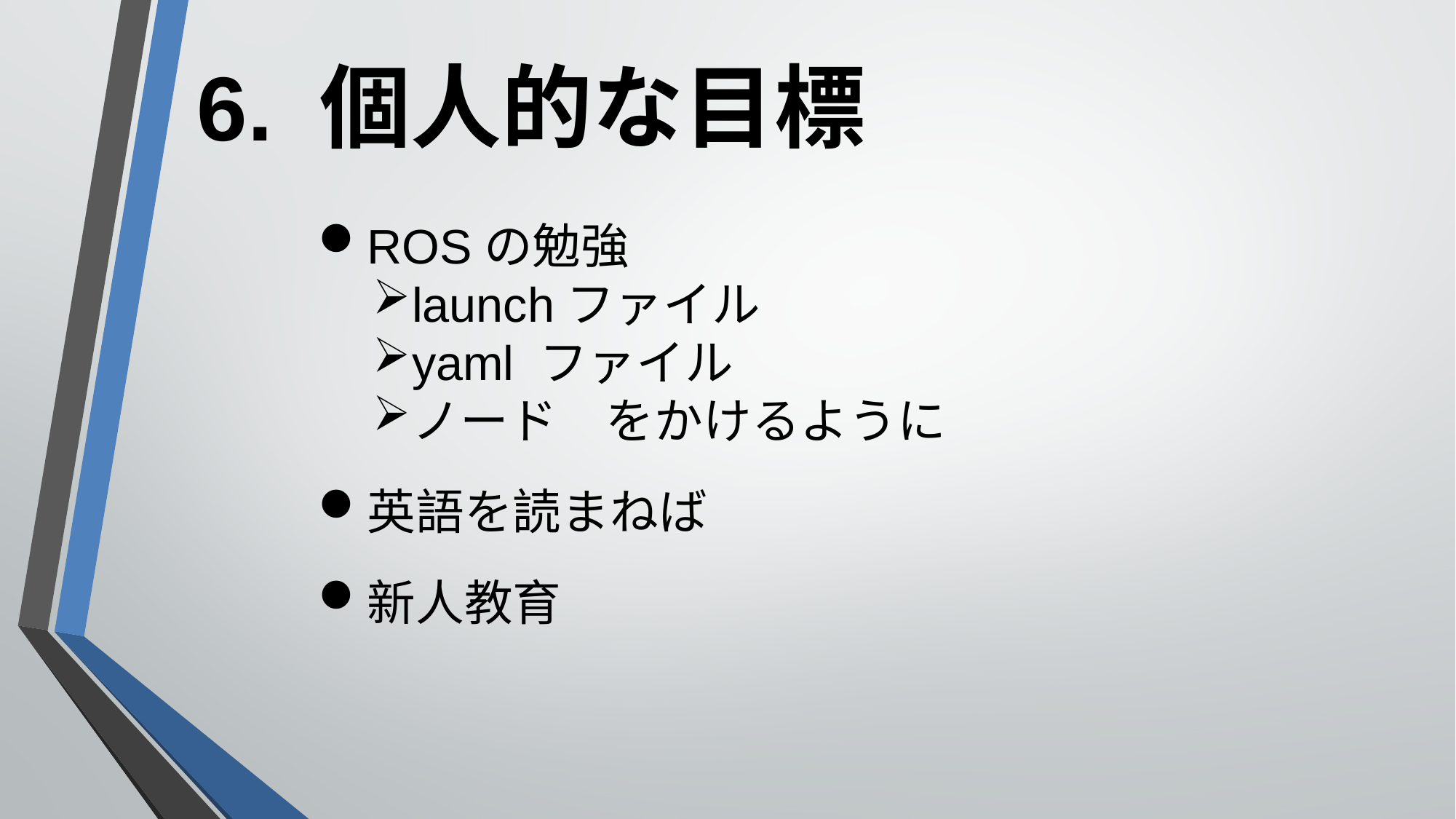

6. 個人的な目標
ROSの勉強
launchファイル
yaml ファイル
ノード　をかけるように

英語を読まねば

新人教育